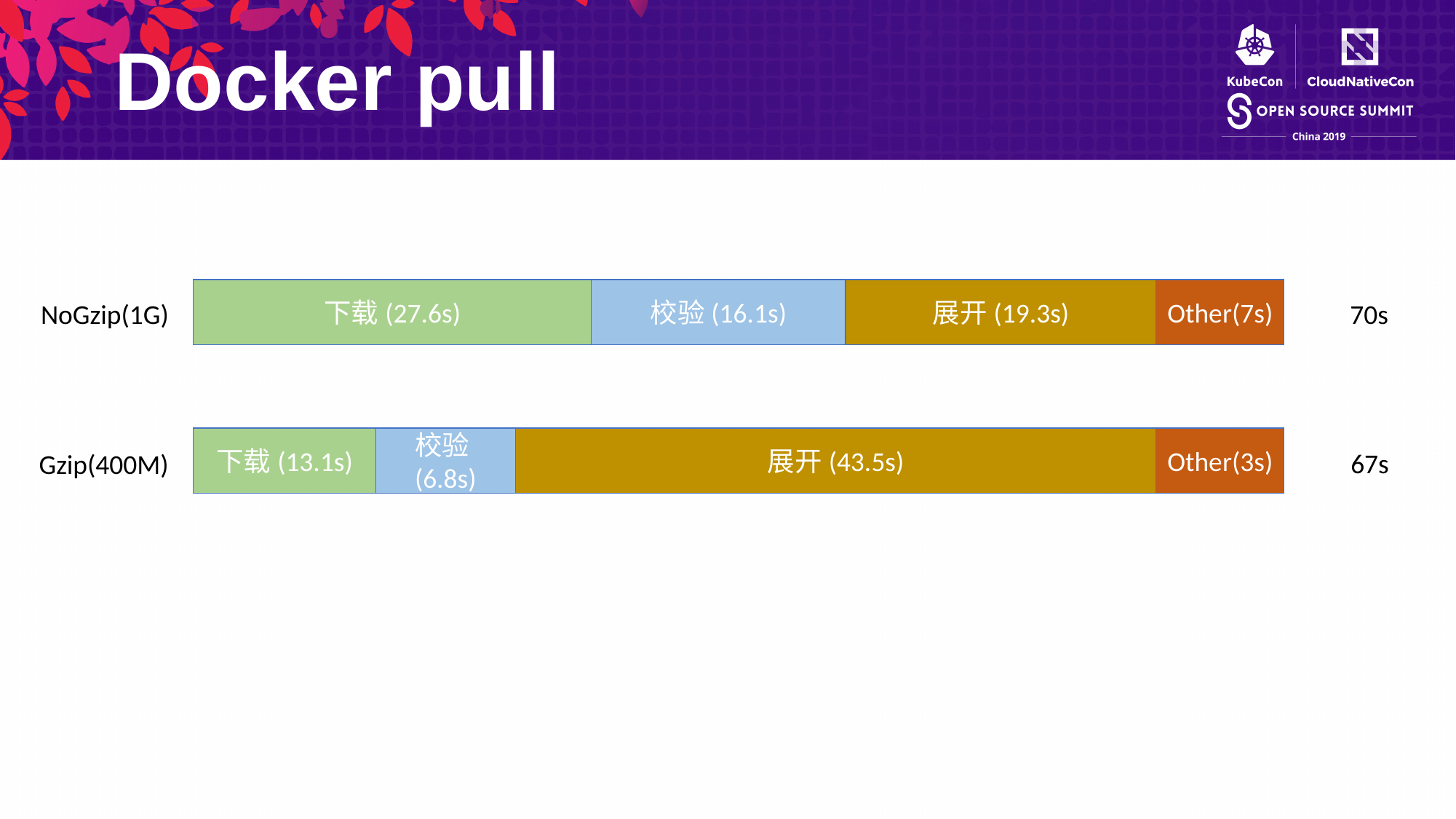

Docker pull
下载(27.6s)
校验(16.1s)
展开(19.3s)
Other(7s)
NoGzip(1G)
70s
下载(13.1s)
校验(6.8s)
展开(43.5s)
Other(3s)
67s
Gzip(400M)